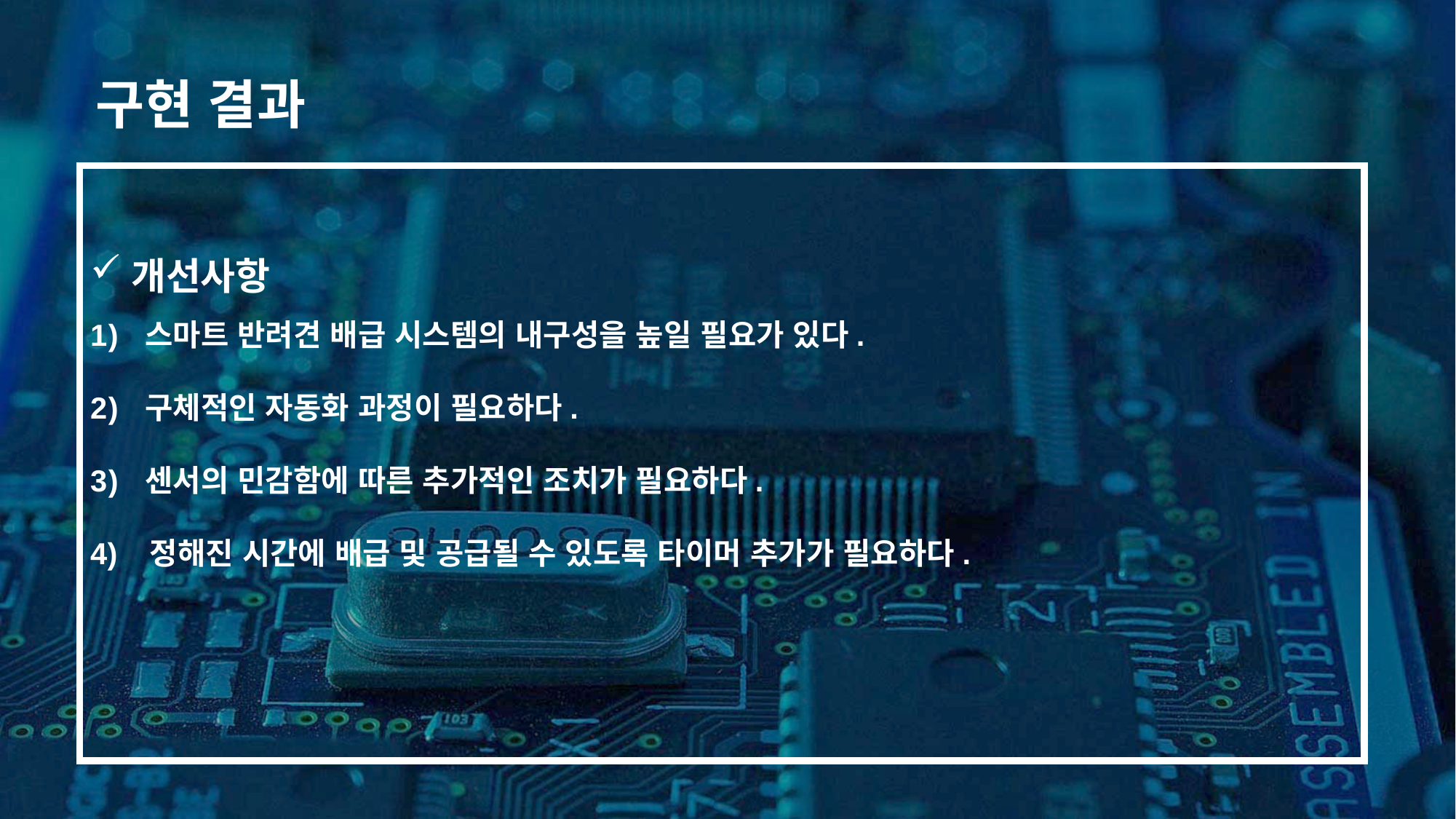

구현 결과

개선사항

스마트 반려견 배급 시스템의 내구성을 높일 필요가 있다.

구체적인 자동화 과정이 필요하다.

센서의 민감함에 따른 추가적인 조치가 필요하다.

4)   정해진 시간에 배급 및 공급될 수 있도록 타이머 추가가 필요하다.